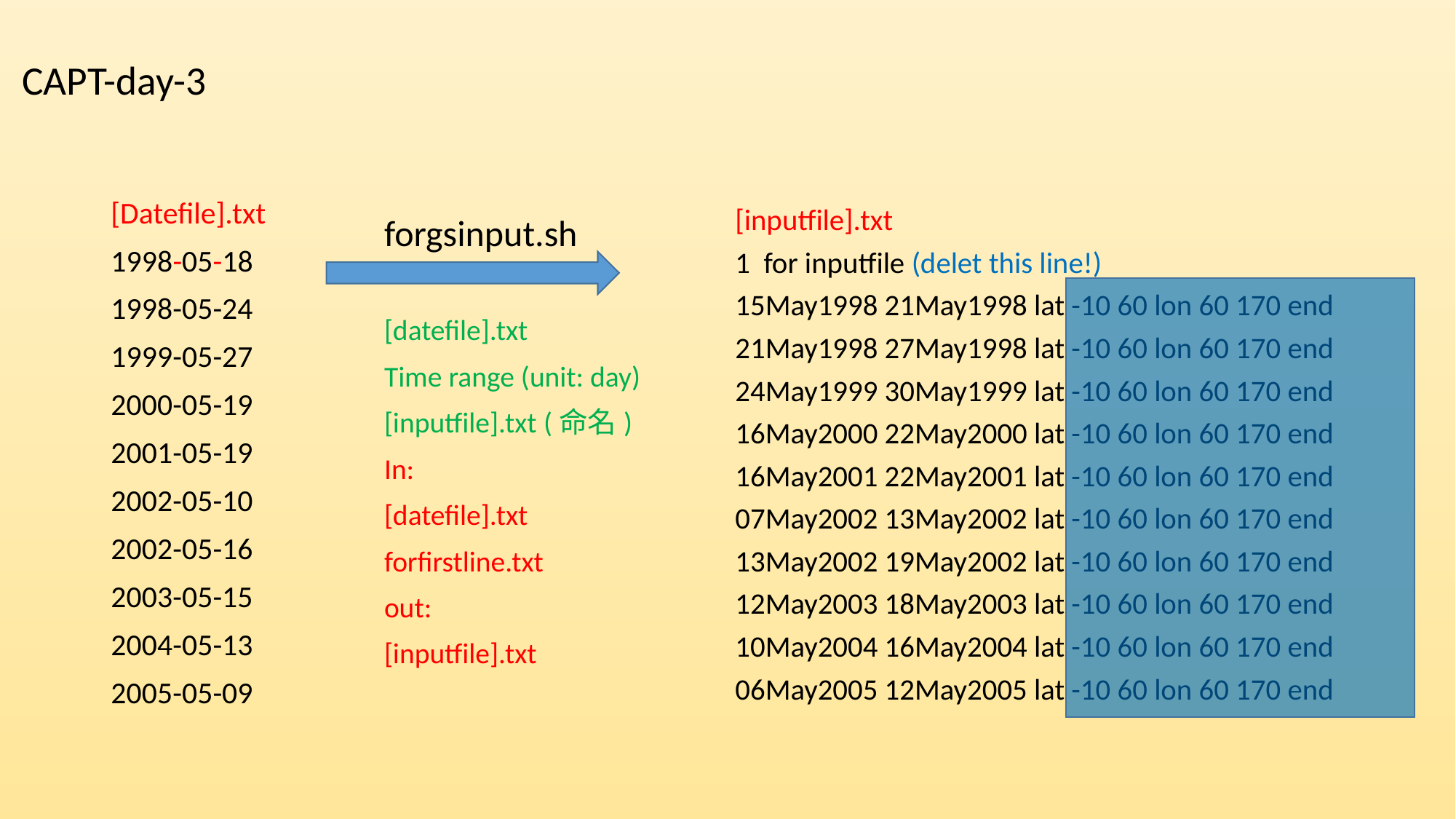

CAPT-day-3

[Datefile].txt
1998-05-18
1998-05-24
1999-05-27
2000-05-19
2001-05-19
2002-05-10
2002-05-16
2003-05-15
2004-05-13
2005-05-09

[inputfile].txt
1  for inputfile (delet this line!)
15May1998 21May1998 lat -10 60 lon 60 170 end
21May1998 27May1998 lat -10 60 lon 60 170 end
24May1999 30May1999 lat -10 60 lon 60 170 end
16May2000 22May2000 lat -10 60 lon 60 170 end
16May2001 22May2001 lat -10 60 lon 60 170 end
07May2002 13May2002 lat -10 60 lon 60 170 end
13May2002 19May2002 lat -10 60 lon 60 170 end
12May2003 18May2003 lat -10 60 lon 60 170 end
10May2004 16May2004 lat -10 60 lon 60 170 end
06May2005 12May2005 lat -10 60 lon 60 170 end
forgsinput.sh

[datefile].txt
Time range (unit: day)
[inputfile].txt (命名)
In:
[datefile].txt
forfirstline.txt
out:
[inputfile].txt